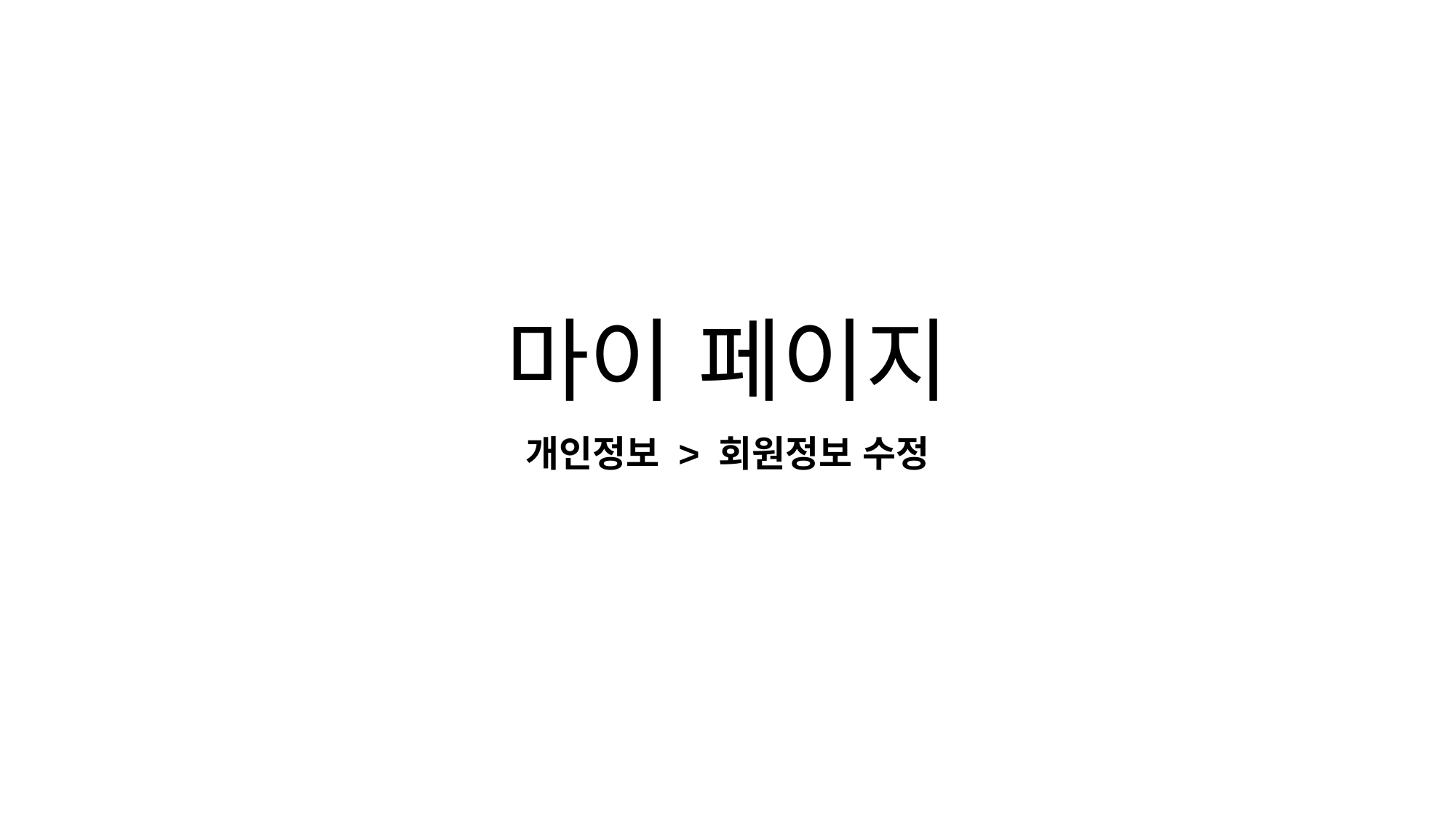

# 마이 페이지
개인정보 > 회원정보 수정